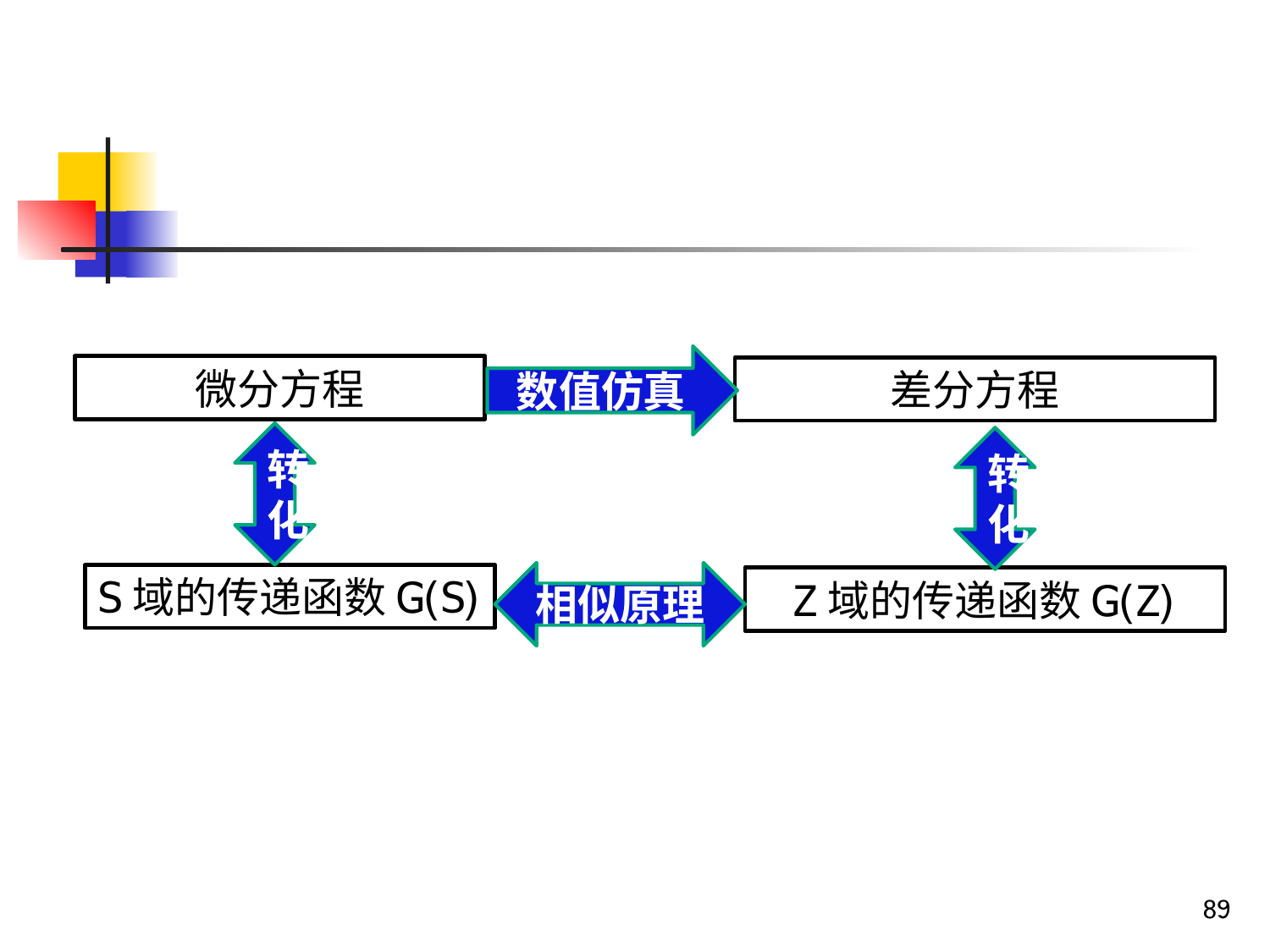

#
数值仿真
微分方程
差分方程
转化
转化
相似原理
S域的传递函数G(S)
Z域的传递函数G(Z)
89